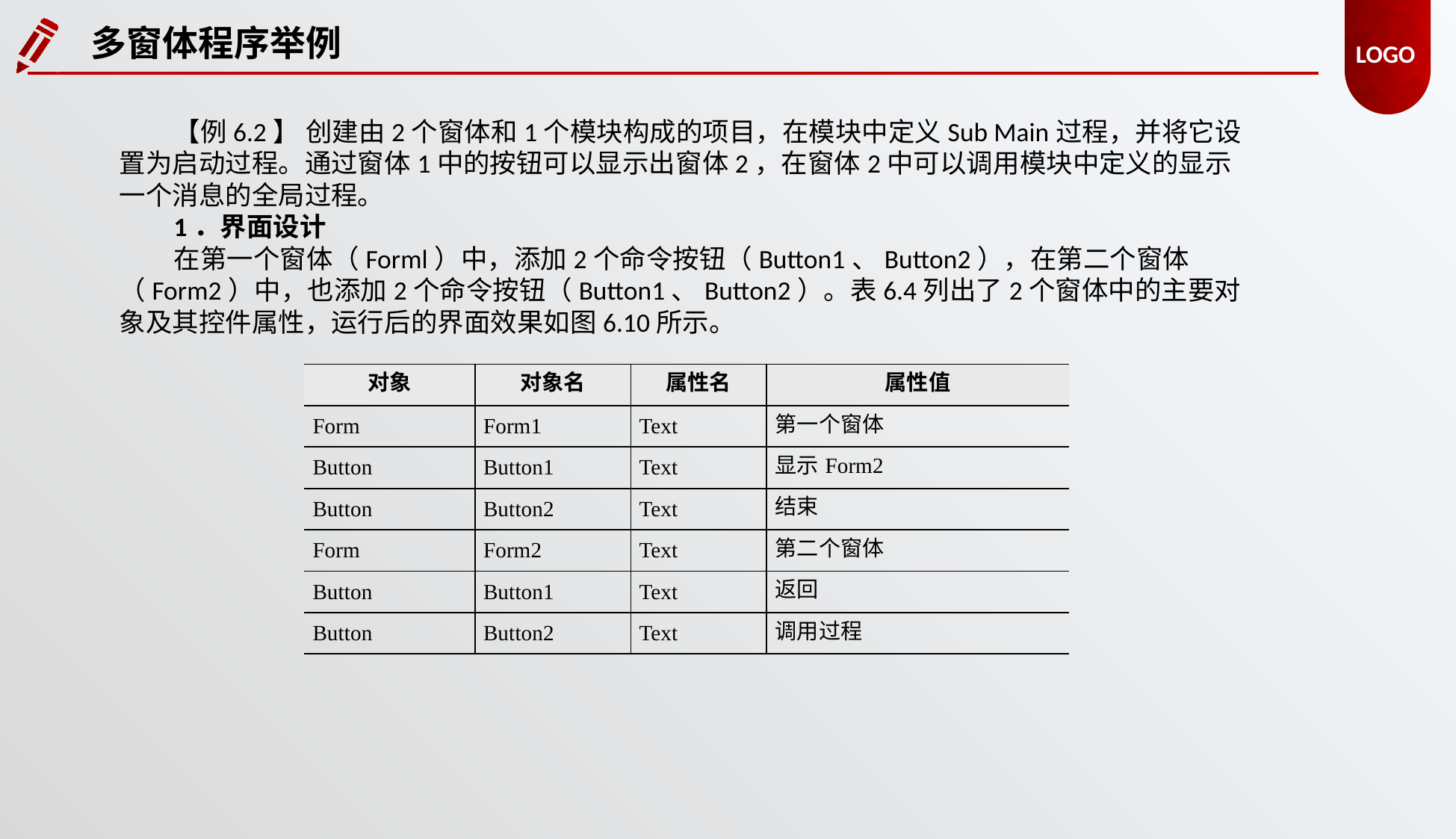

多窗体程序举例
【例6.2】 创建由2个窗体和1个模块构成的项目，在模块中定义Sub Main过程，并将它设置为启动过程。通过窗体1中的按钮可以显示出窗体2，在窗体2中可以调用模块中定义的显示一个消息的全局过程。
1．界面设计
在第一个窗体（Forml）中，添加2个命令按钮（Button1、Button2），在第二个窗体（Form2）中，也添加2个命令按钮（Button1、Button2）。表6.4列出了2个窗体中的主要对象及其控件属性，运行后的界面效果如图6.10所示。
| 对象 | 对象名 | 属性名 | 属性值 |
| --- | --- | --- | --- |
| Form | Form1 | Text | 第一个窗体 |
| Button | Button1 | Text | 显示Form2 |
| Button | Button2 | Text | 结束 |
| Form | Form2 | Text | 第二个窗体 |
| Button | Button1 | Text | 返回 |
| Button | Button2 | Text | 调用过程 |